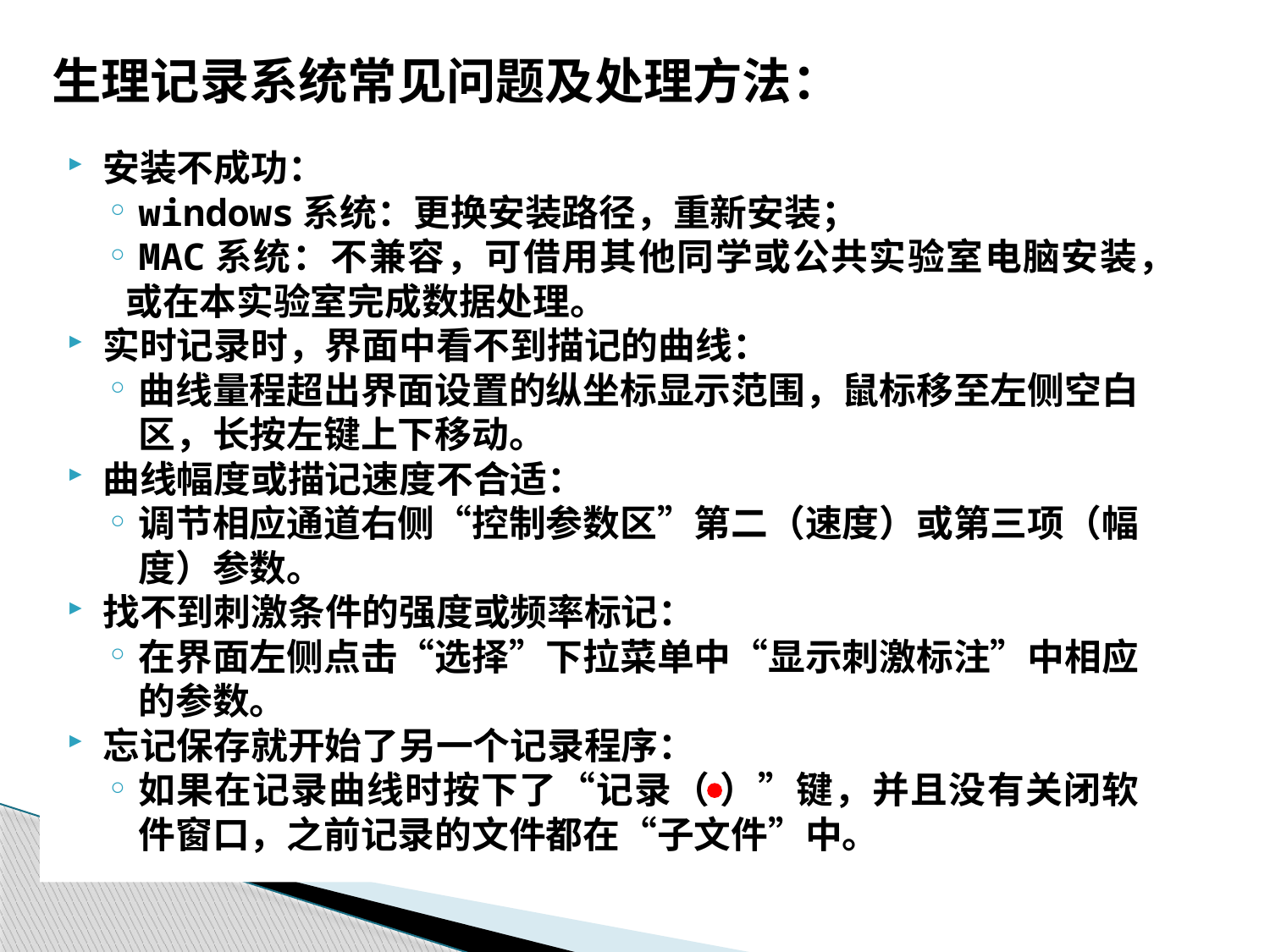

# 生理记录系统常见问题及处理方法：
安装不成功：
windows系统：更换安装路径，重新安装；
MAC系统：不兼容，可借用其他同学或公共实验室电脑安装，
  或在本实验室完成数据处理。
实时记录时，界面中看不到描记的曲线：
曲线量程超出界面设置的纵坐标显示范围，鼠标移至左侧空白区，长按左键上下移动。
曲线幅度或描记速度不合适：
调节相应通道右侧“控制参数区”第二（速度）或第三项（幅度）参数。
找不到刺激条件的强度或频率标记：
在界面左侧点击“选择”下拉菜单中“显示刺激标注”中相应的参数。
忘记保存就开始了另一个记录程序：
如果在记录曲线时按下了“记录（ ）”键，并且没有关闭软件窗口，之前记录的文件都在“子文件”中。